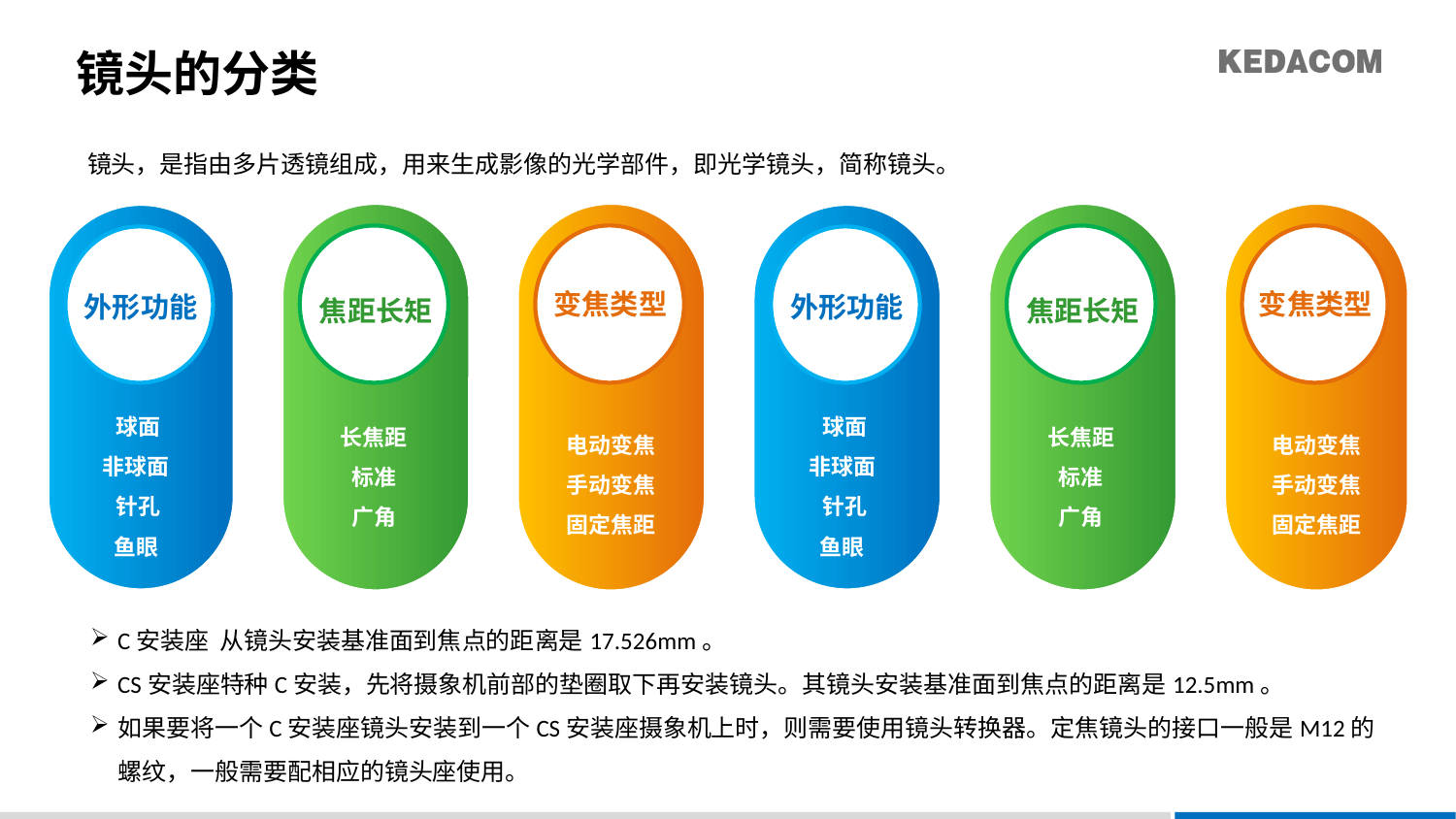

# 镜头的分类
镜头，是指由多片透镜组成，用来生成影像的光学部件，即光学镜头，简称镜头。

变焦类型

电动变焦
手动变焦
固定焦距

变焦类型

电动变焦
手动变焦
固定焦距

焦距长矩

长焦距
标准
广角

焦距长矩

长焦距
标准
广角

外形功能

球面
非球面
针孔
鱼眼

外形功能

球面
非球面
针孔
鱼眼
C安装座  从镜头安装基准面到焦点的距离是17.526mm。
CS安装座特种C安装，先将摄象机前部的垫圈取下再安装镜头。其镜头安装基准面到焦点的距离是12.5mm。
如果要将一个C安装座镜头安装到一个CS安装座摄象机上时，则需要使用镜头转换器。定焦镜头的接口一般是M12的螺纹，一般需要配相应的镜头座使用。